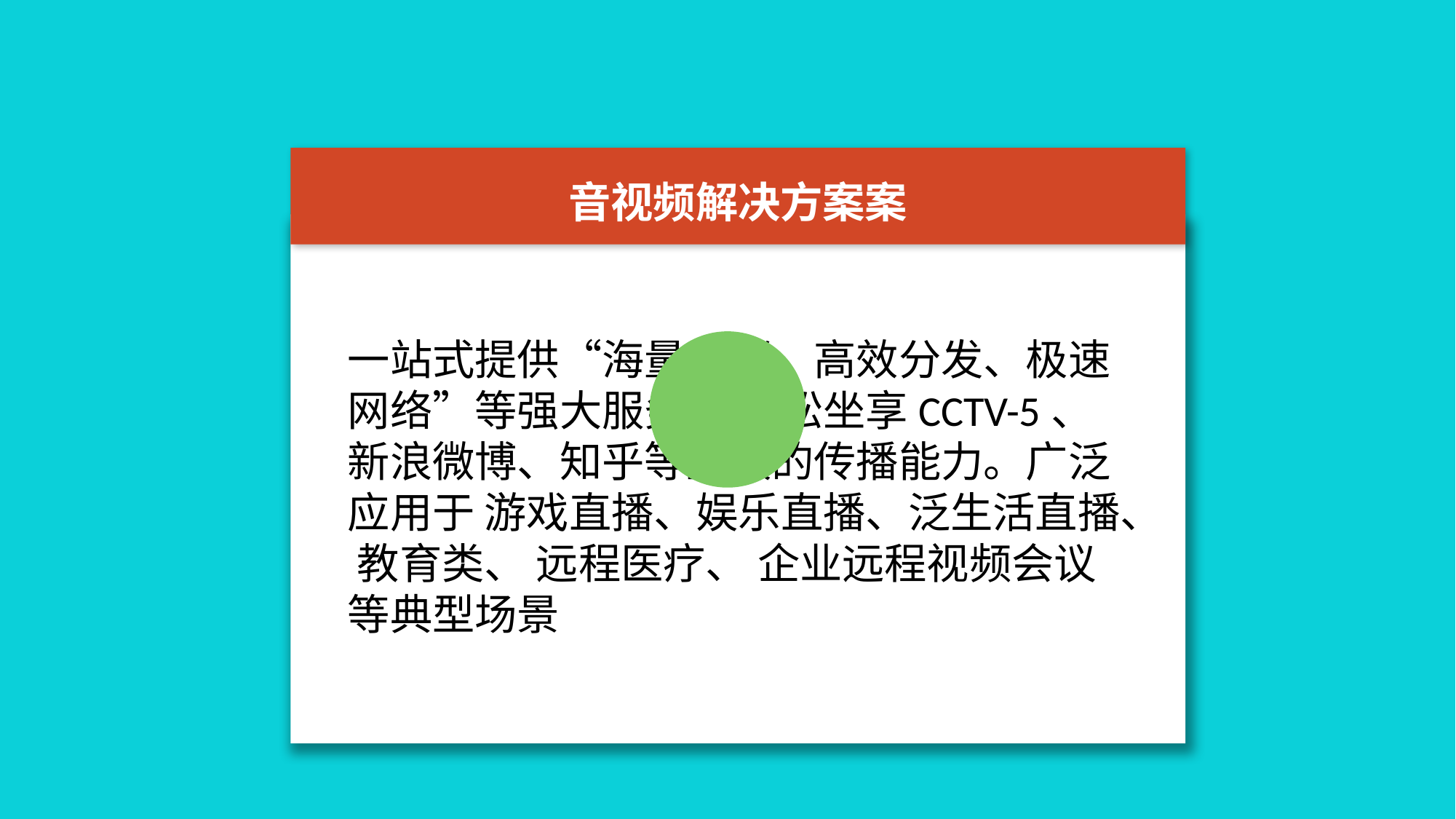

音视频解决方案案
一站式提供“海量存储、高效分发、极速网络”等强大服务， 轻松坐享CCTV-5、新浪微博、知乎等量级的传播能力。广泛应用于 游戏直播、娱乐直播、泛生活直播、 教育类、 远程医疗、 企业远程视频会议等典型场景